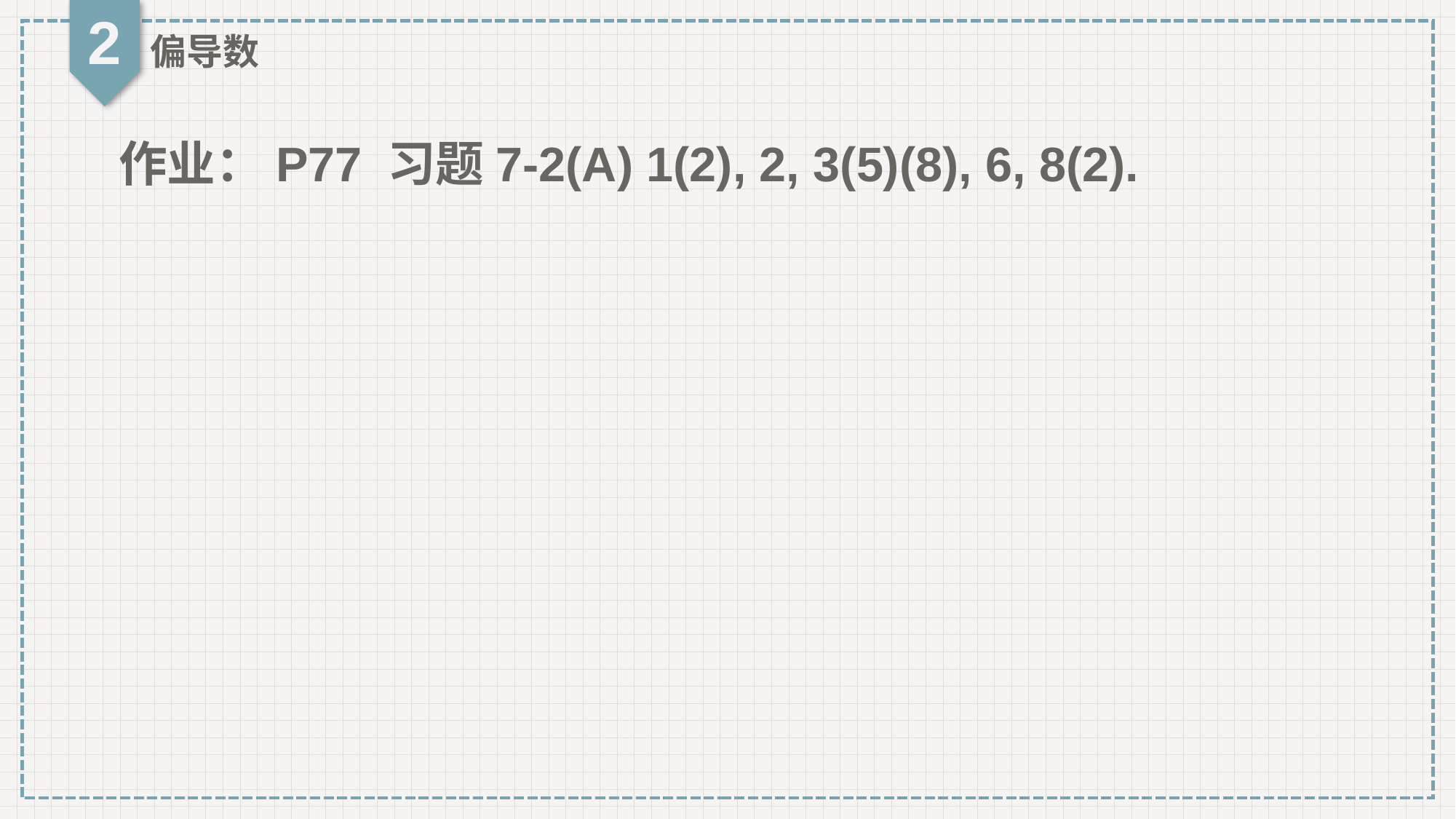

2
偏导数
作业：P77 习题7-2(A) 1(2), 2, 3(5)(8), 6, 8(2).